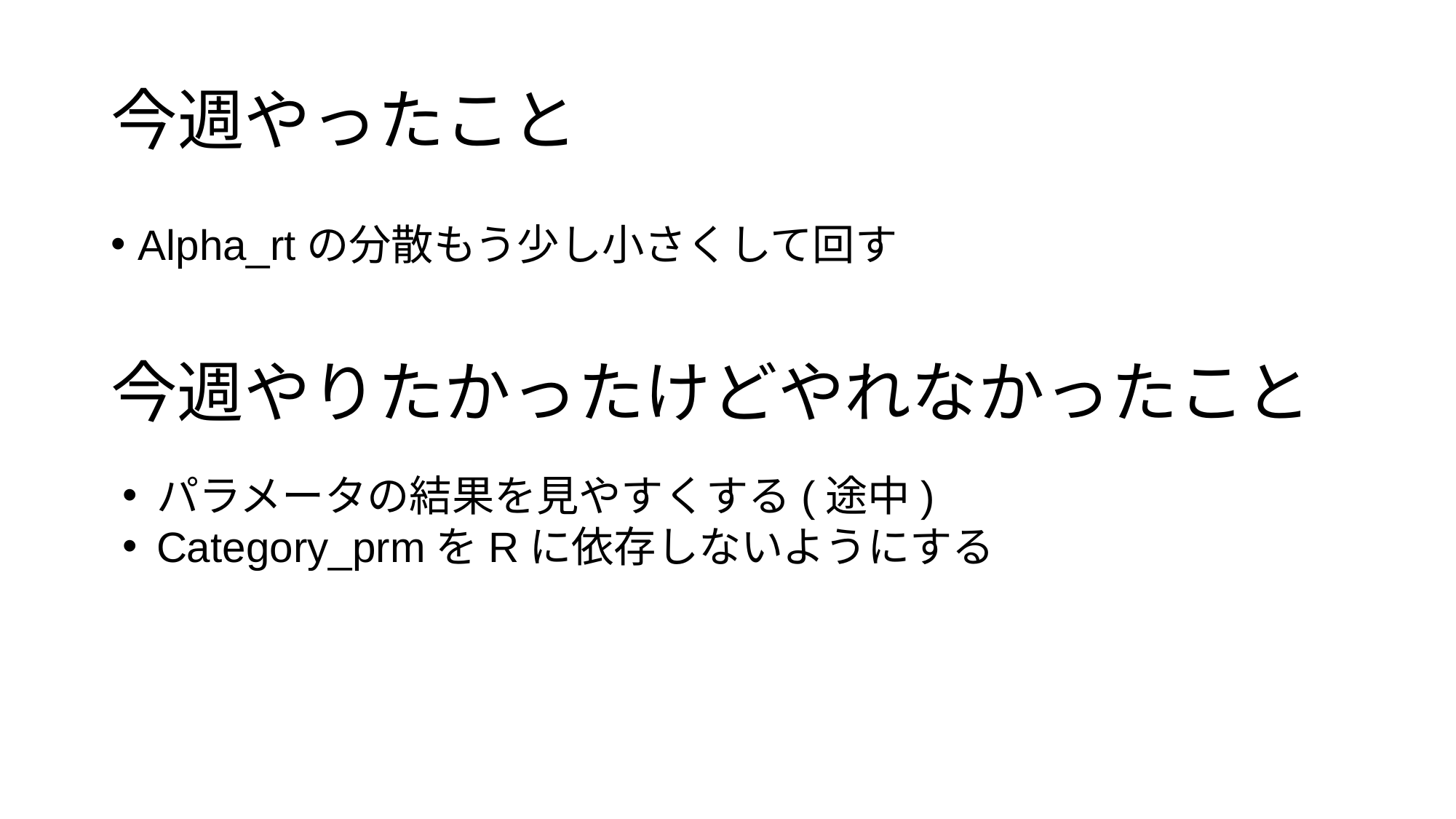

# 今週やったこと
Alpha_rtの分散もう少し小さくして回す

今週やりたかったけどやれなかったこと
パラメータの結果を見やすくする(途中)
Category_prmをRに依存しないようにする